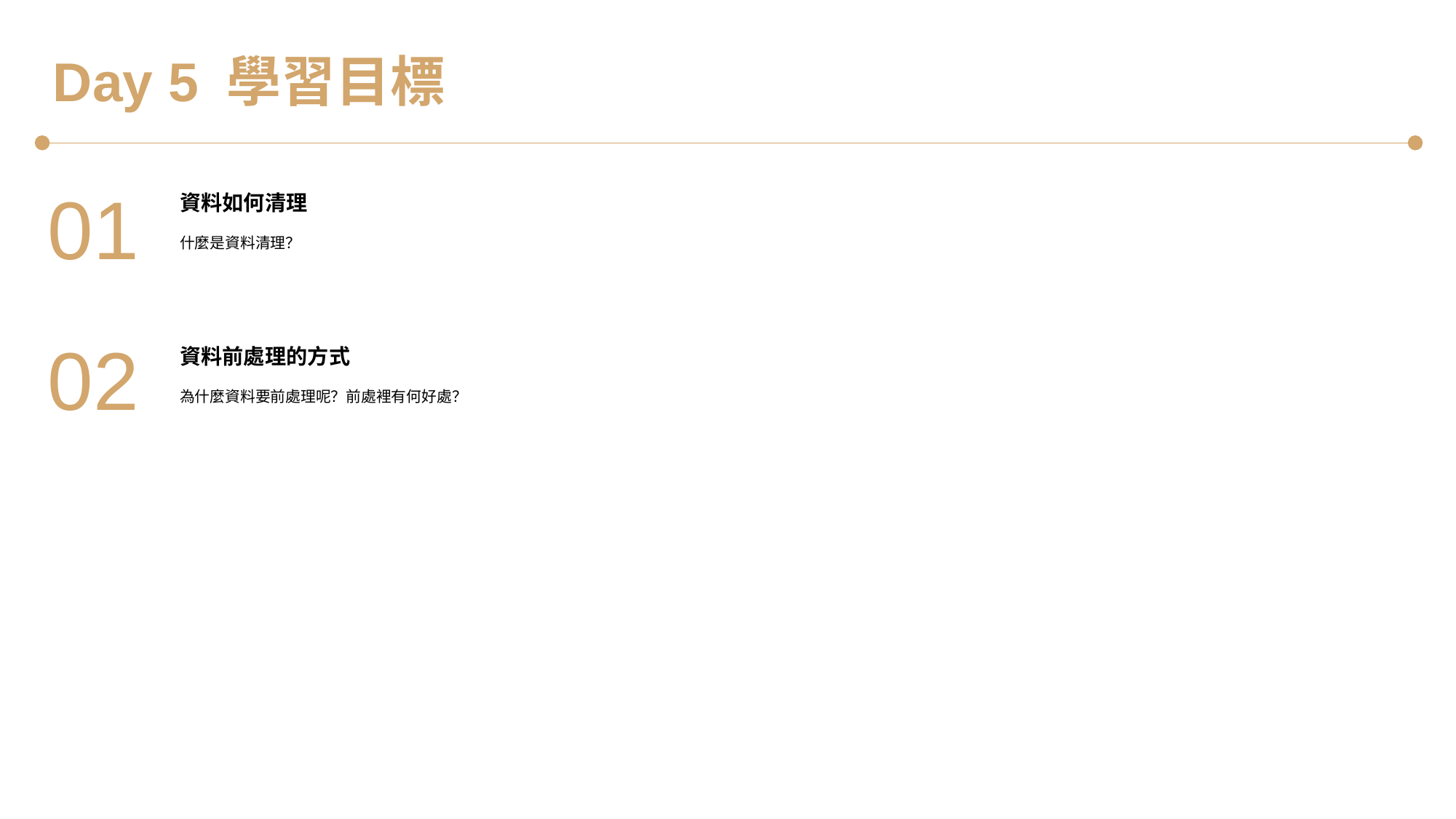

Day 5 學習目標
01
資料如何清理
什麼是資料清理？
02
資料前處理的方式
為什麼資料要前處理呢？前處裡有何好處？